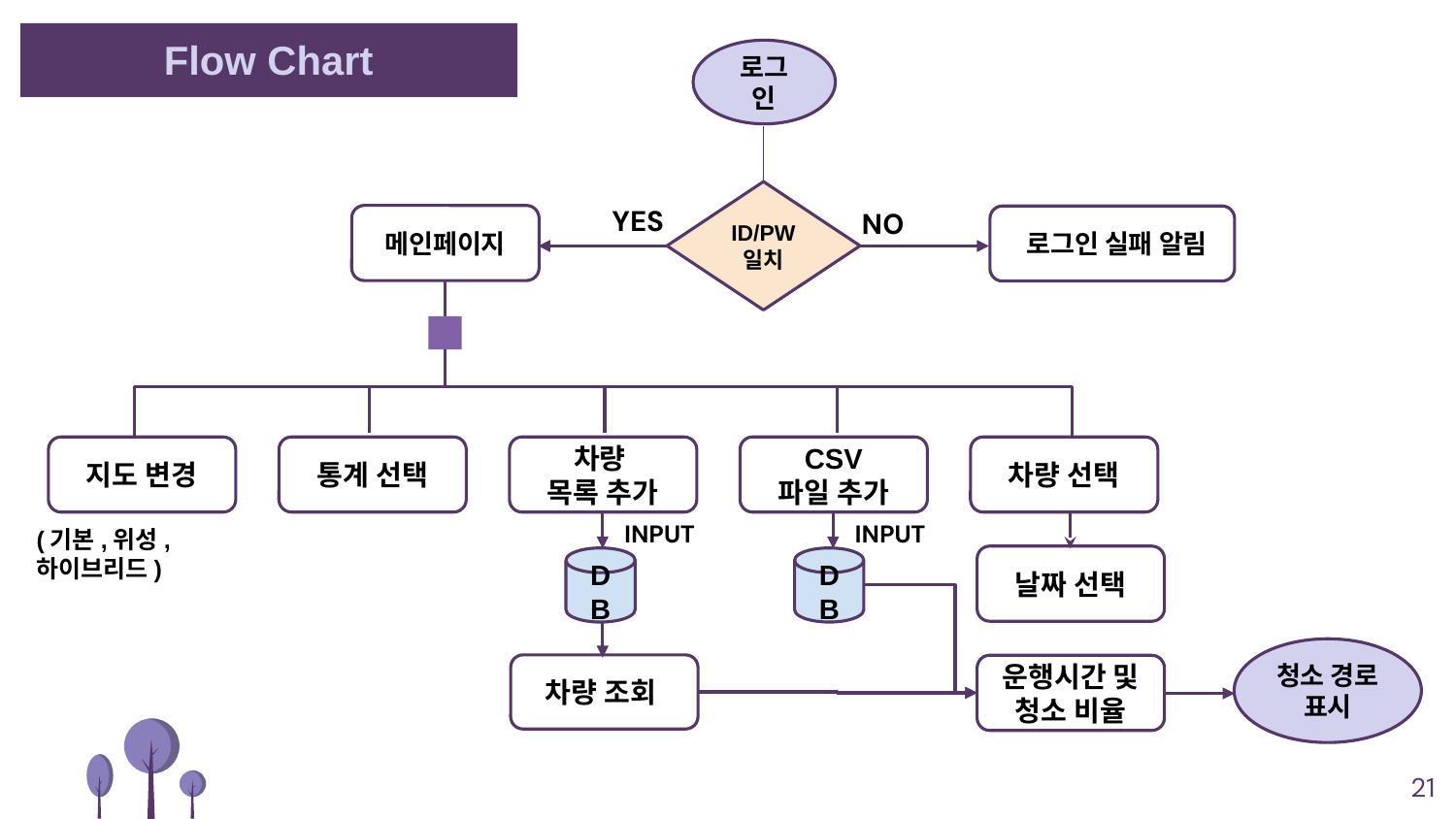

# Flow Chart
로그인
ID/PW 일치
YES
NO
메인페이지
  로그인 실패 알림

지도 변경
통계 선택
차량
목록 추가
CSV
파일 추가
차량 선택
INPUT
INPUT
(기본,위성,하이브리드)
날짜 선택
DB
DB
청소 경로 표시
차량 조회
운행시간 및
청소 비율
21